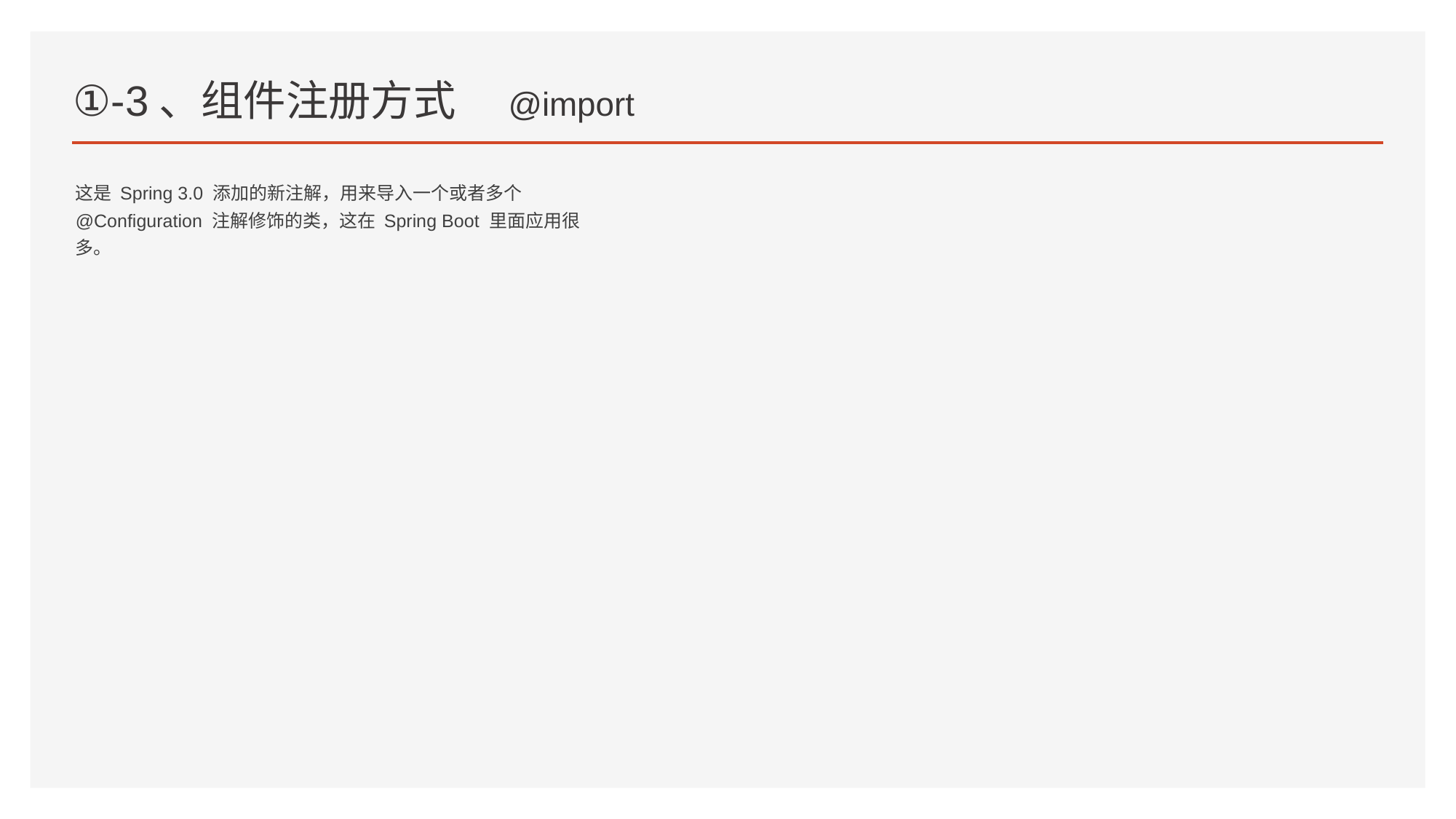

# ①-3、组件注册方式　@import
这是 Spring 3.0 添加的新注解，用来导入一个或者多个 @Configuration 注解修饰的类，这在 Spring Boot 里面应用很多。